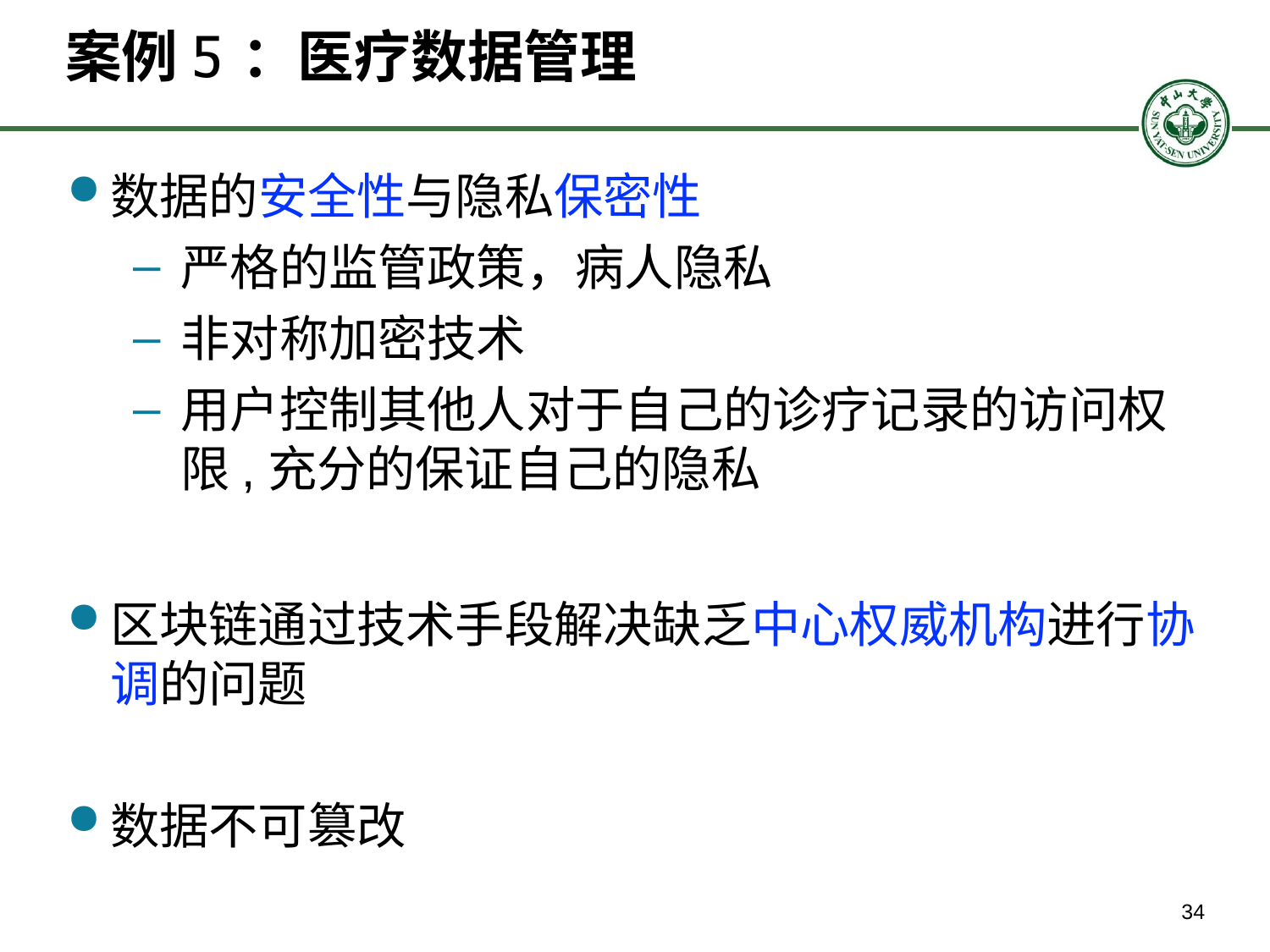

# 案例5：医疗数据管理
数据的安全性与隐私保密性
严格的监管政策，病人隐私
非对称加密技术
用户控制其他人对于自己的诊疗记录的访问权限,充分的保证自己的隐私

区块链通过技术手段解决缺乏中心权威机构进行协调的问题

数据不可篡改